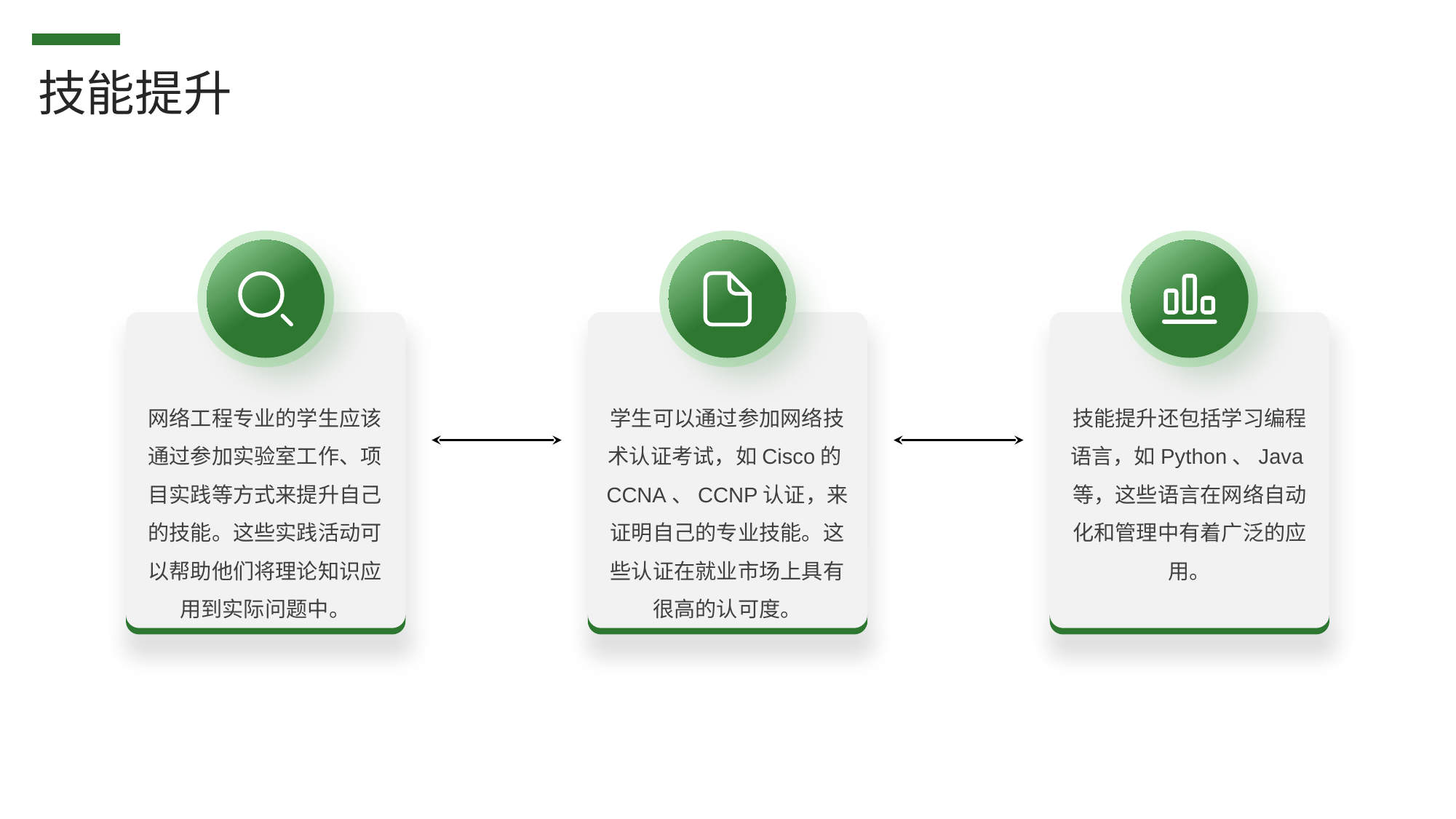

技能提升

网络工程专业的学生应该通过参加实验室工作、项目实践等方式来提升自己的技能。这些实践活动可以帮助他们将理论知识应用到实际问题中。
学生可以通过参加网络技术认证考试，如Cisco的CCNA、CCNP认证，来证明自己的专业技能。这些认证在就业市场上具有很高的认可度。
技能提升还包括学习编程语言，如Python、Java等，这些语言在网络自动化和管理中有着广泛的应用。